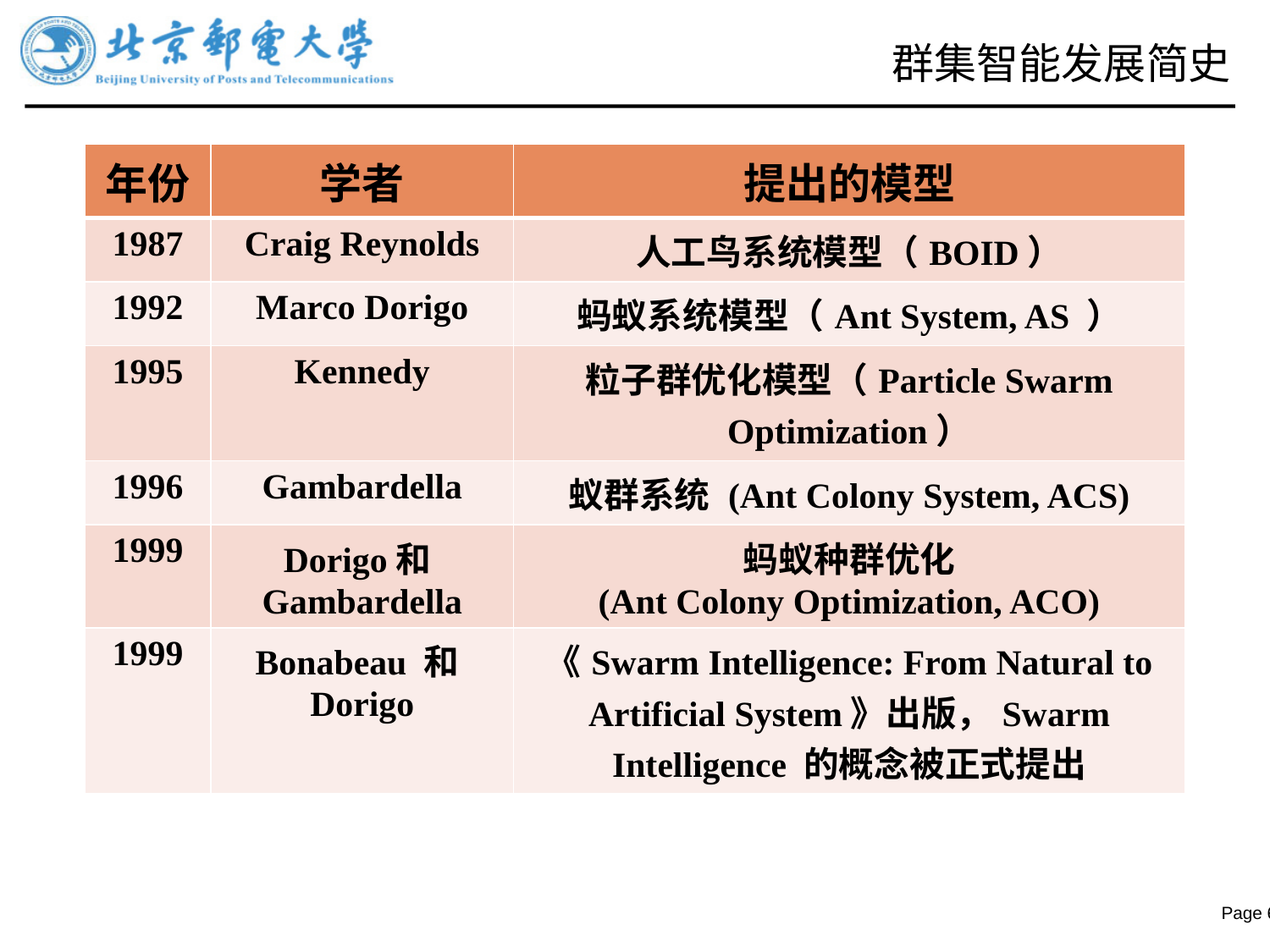

# 群集智能发展简史
| 年份 | 学者 | 提出的模型 |
| --- | --- | --- |
| 1987 | Craig Reynolds | 人工鸟系统模型（BOID） |
| 1992 | Marco Dorigo | 蚂蚁系统模型（Ant System, AS ） |
| 1995 | Kennedy | 粒子群优化模型（Particle Swarm Optimization） |
| 1996 | Gambardella | 蚁群系统 (Ant Colony System, ACS) |
| 1999 | Dorigo和Gambardella | 蚂蚁种群优化 (Ant Colony Optimization, ACO) |
| 1999 | Bonabeau 和Dorigo | 《Swarm Intelligence: From Natural to Artificial System》出版，Swarm Intelligence 的概念被正式提出 |